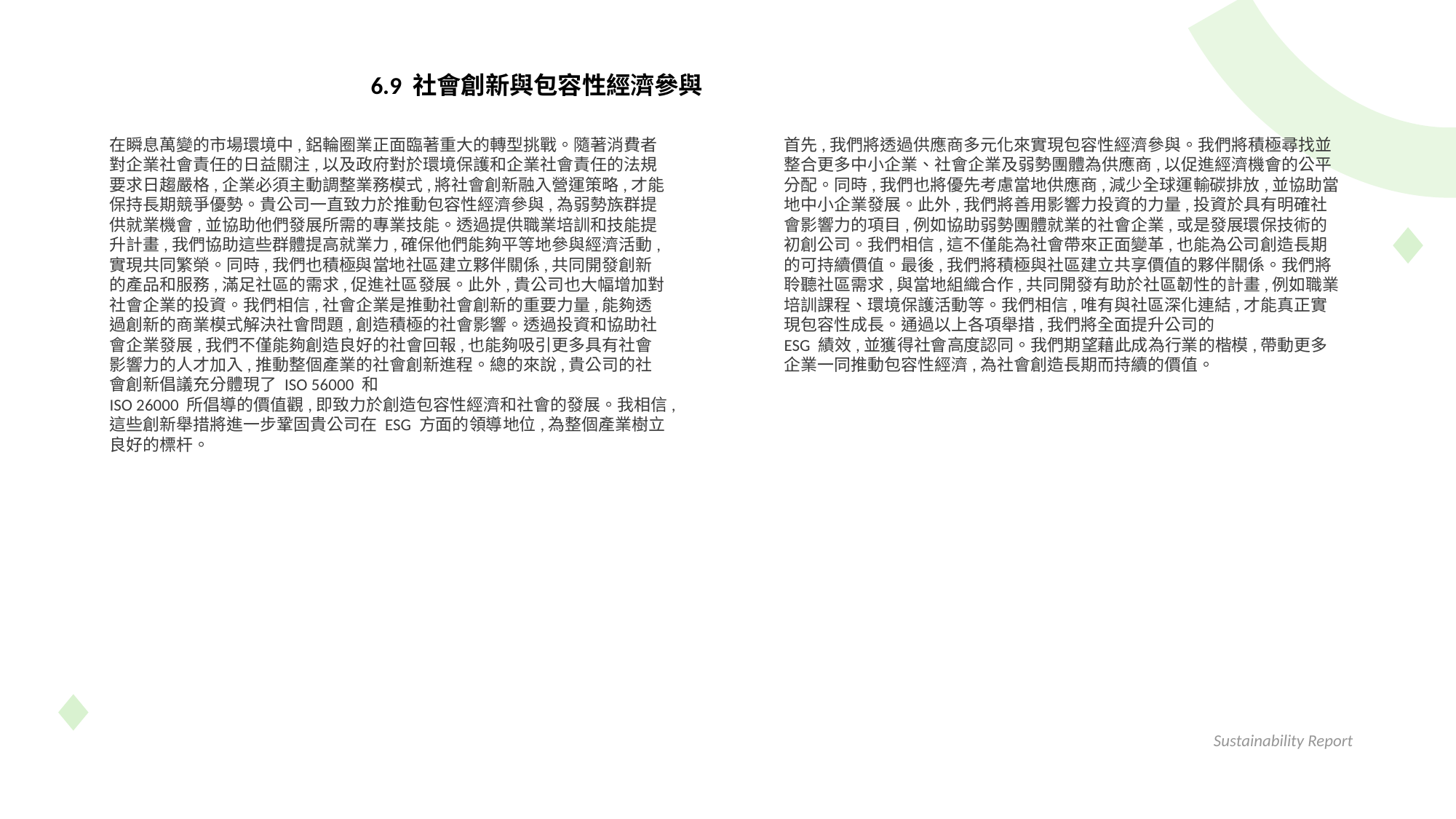

6.9 社會創新與包容性經濟參與
在瞬息萬變的市場環境中,鋁輪圈業正面臨著重大的轉型挑戰。隨著消費者對企業社會責任的日益關注,以及政府對於環境保護和企業社會責任的法規要求日趨嚴格,企業必須主動調整業務模式,將社會創新融入營運策略,才能保持長期競爭優勢。貴公司一直致力於推動包容性經濟參與,為弱勢族群提供就業機會,並協助他們發展所需的專業技能。透過提供職業培訓和技能提升計畫,我們協助這些群體提高就業力,確保他們能夠平等地參與經濟活動,實現共同繁榮。同時,我們也積極與當地社區建立夥伴關係,共同開發創新的產品和服務,滿足社區的需求,促進社區發展。此外,貴公司也大幅增加對社會企業的投資。我們相信,社會企業是推動社會創新的重要力量,能夠透過創新的商業模式解決社會問題,創造積極的社會影響。透過投資和協助社會企業發展,我們不僅能夠創造良好的社會回報,也能夠吸引更多具有社會影響力的人才加入,推動整個產業的社會創新進程。總的來說,貴公司的社會創新倡議充分體現了 ISO 56000 和
ISO 26000 所倡導的價值觀,即致力於創造包容性經濟和社會的發展。我相信,這些創新舉措將進一步鞏固貴公司在 ESG 方面的領導地位,為整個產業樹立良好的標杆。
首先,我們將透過供應商多元化來實現包容性經濟參與。我們將積極尋找並整合更多中小企業、社會企業及弱勢團體為供應商,以促進經濟機會的公平分配。同時,我們也將優先考慮當地供應商,減少全球運輸碳排放,並協助當地中小企業發展。此外,我們將善用影響力投資的力量,投資於具有明確社會影響力的項目,例如協助弱勢團體就業的社會企業,或是發展環保技術的初創公司。我們相信,這不僅能為社會帶來正面變革,也能為公司創造長期的可持續價值。最後,我們將積極與社區建立共享價值的夥伴關係。我們將聆聽社區需求,與當地組織合作,共同開發有助於社區韌性的計畫,例如職業培訓課程、環境保護活動等。我們相信,唯有與社區深化連結,才能真正實現包容性成長。通過以上各項舉措,我們將全面提升公司的
ESG 績效,並獲得社會高度認同。我們期望藉此成為行業的楷模,帶動更多企業一同推動包容性經濟,為社會創造長期而持續的價值。
Sustainability Report